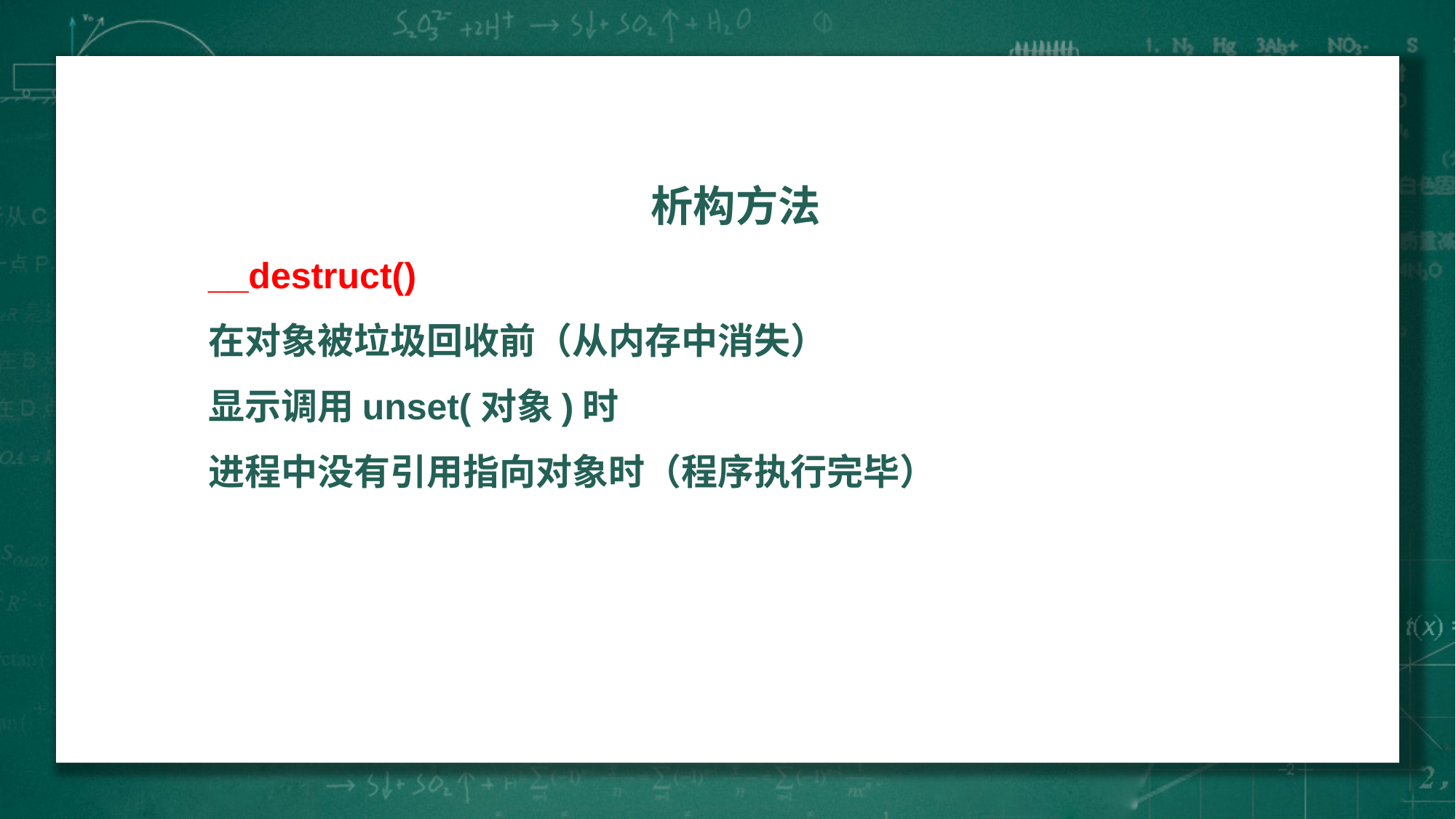

析构方法
__destruct()
在对象被垃圾回收前（从内存中消失）
显示调用unset(对象)时
进程中没有引用指向对象时（程序执行完毕）